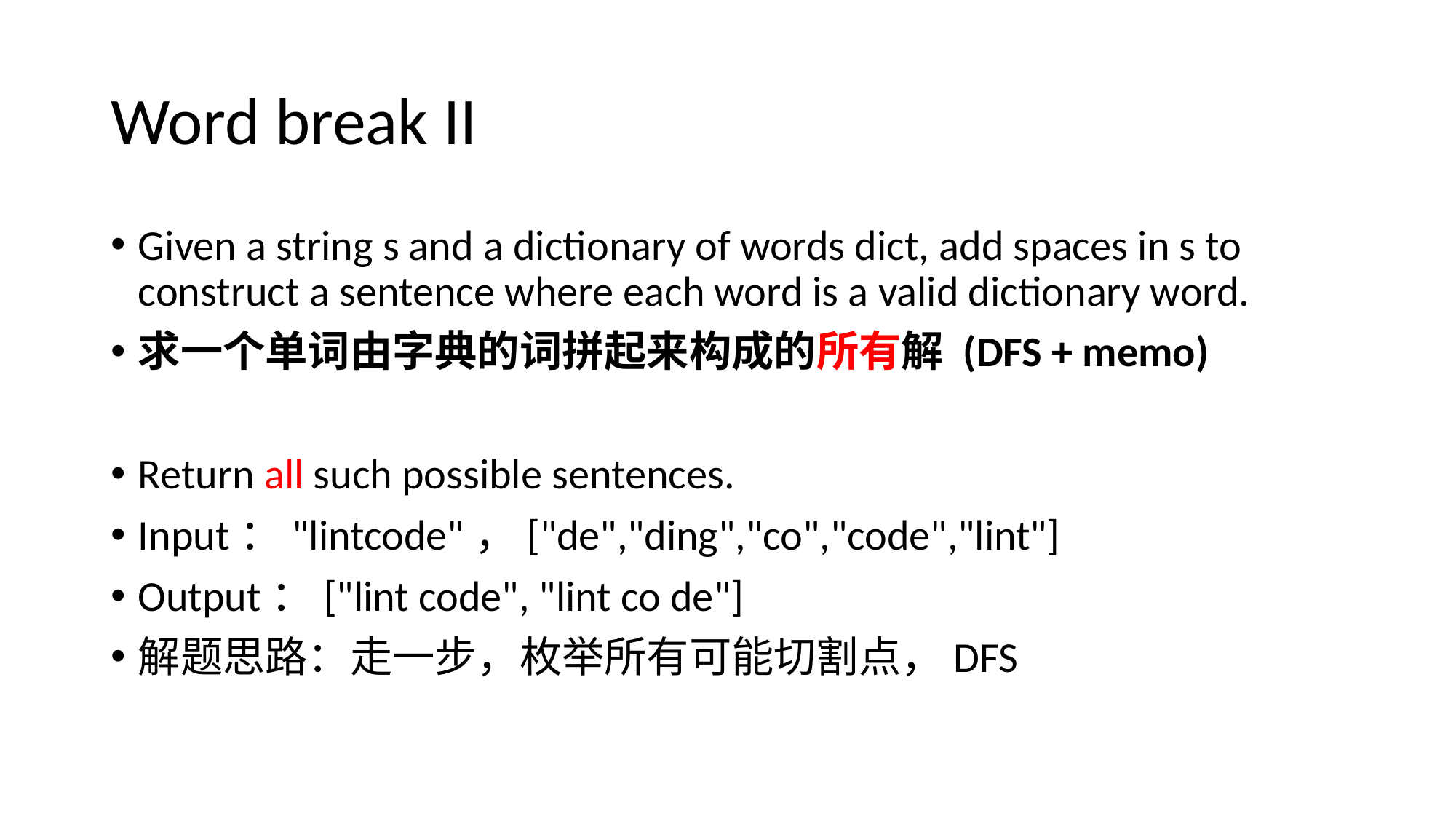

# Word break II
Given a string s and a dictionary of words dict, add spaces in s to construct a sentence where each word is a valid dictionary word.
求一个单词由字典的词拼起来构成的所有解 (DFS + memo)

Return all such possible sentences.
Input："lintcode"，["de","ding","co","code","lint"]
Output：["lint code", "lint co de"]
解题思路：走一步，枚举所有可能切割点，DFS